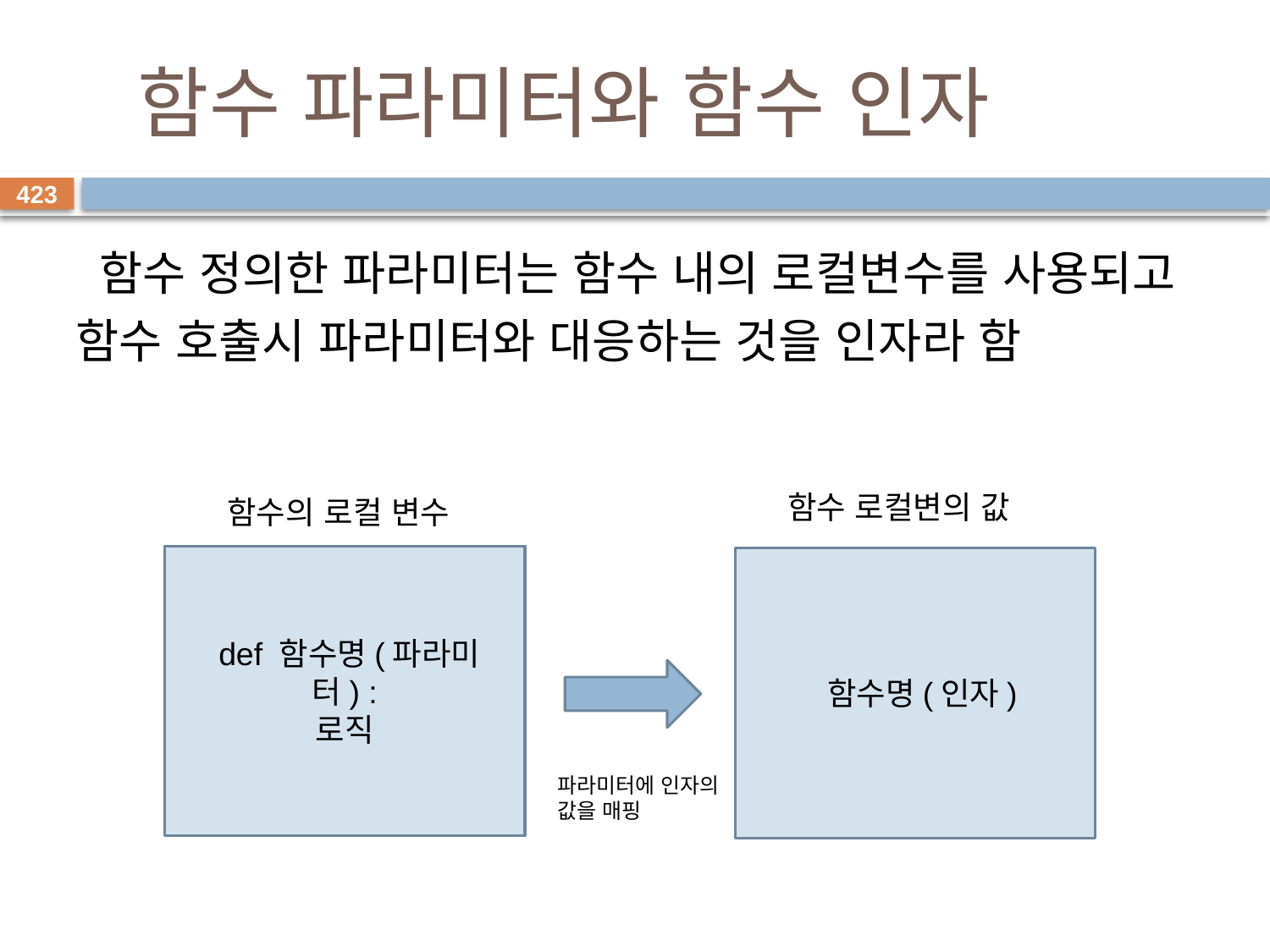

# 함수 파라미터와 함수 인자
423
 함수 정의한 파라미터는 함수 내의 로컬변수를 사용되고 함수 호출시 파라미터와 대응하는 것을 인자라 함
함수 로컬변의 값
함수의 로컬 변수
 def 함수명(파라미터) :
로직
 함수명(인자)

파라미터에 인자의 값을 매핑